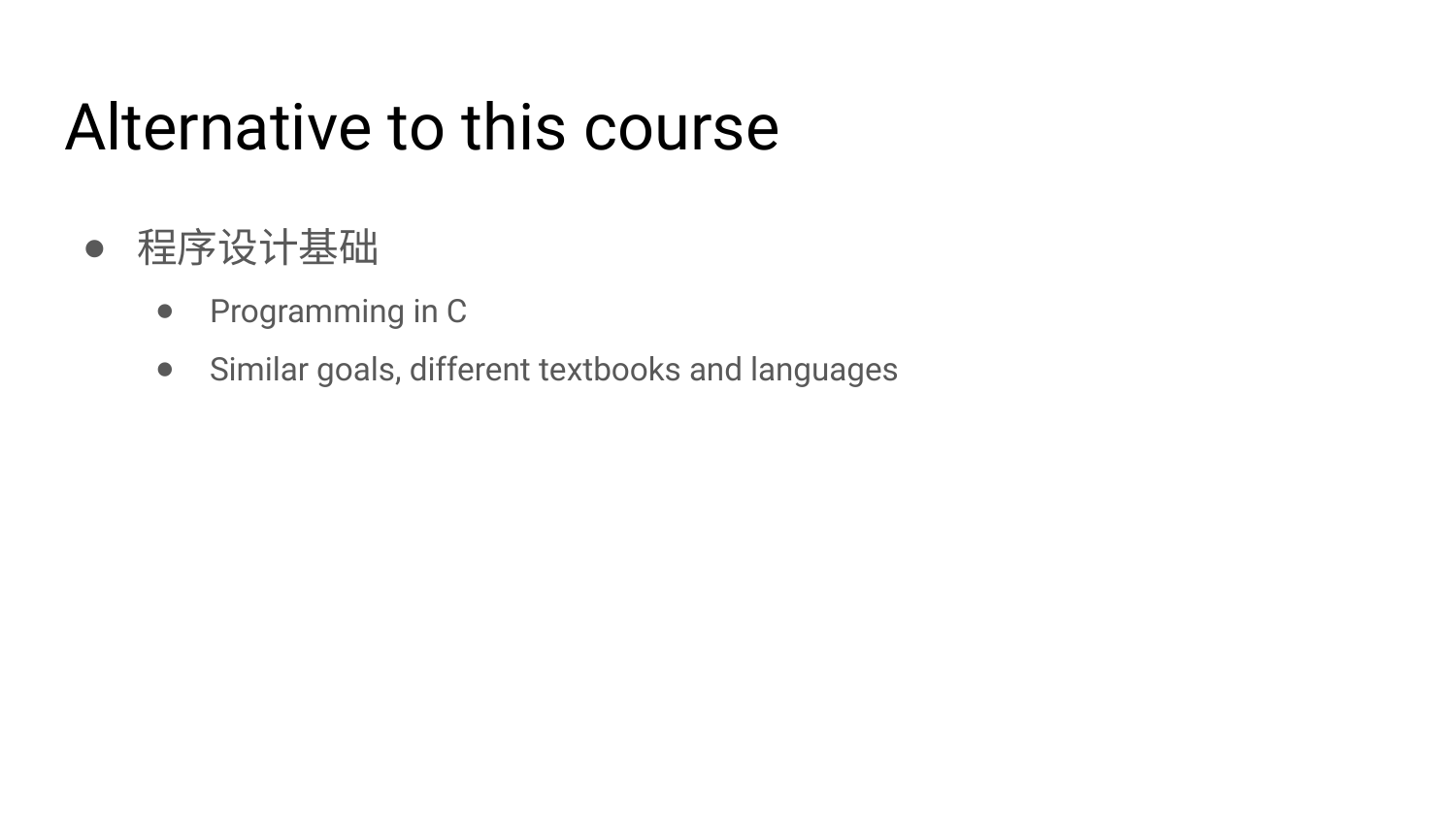

# Alternative to this course
程序设计基础
Programming in C
Similar goals, different textbooks and languages